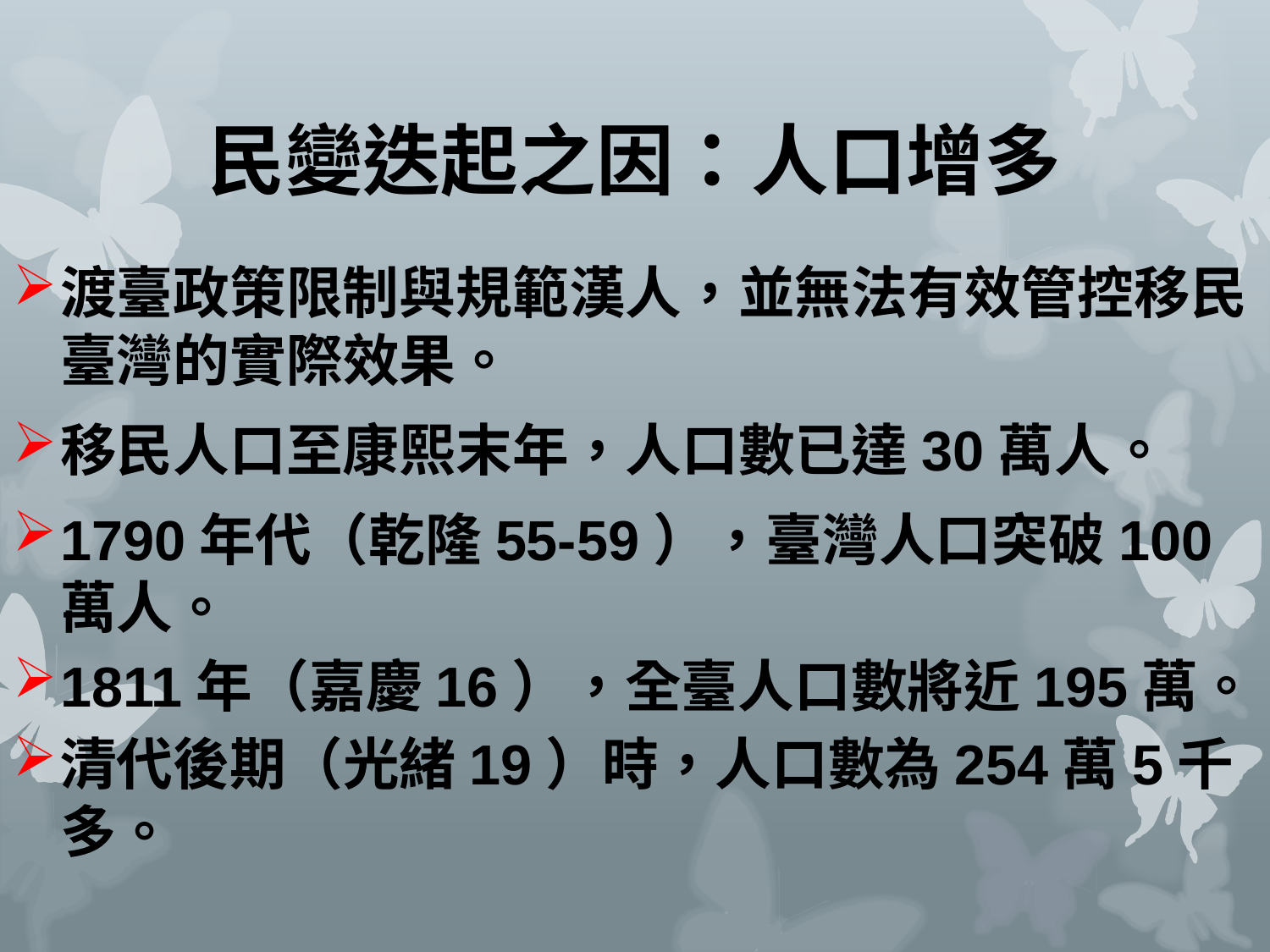

# 民變迭起之因：人口增多
渡臺政策限制與規範漢人，並無法有效管控移民臺灣的實際效果。
移民人口至康熙末年，人口數已達30萬人。
1790年代（乾隆55-59），臺灣人口突破100萬人。
1811年（嘉慶16），全臺人口數將近195萬。
清代後期（光緒19）時，人口數為254萬5千多。